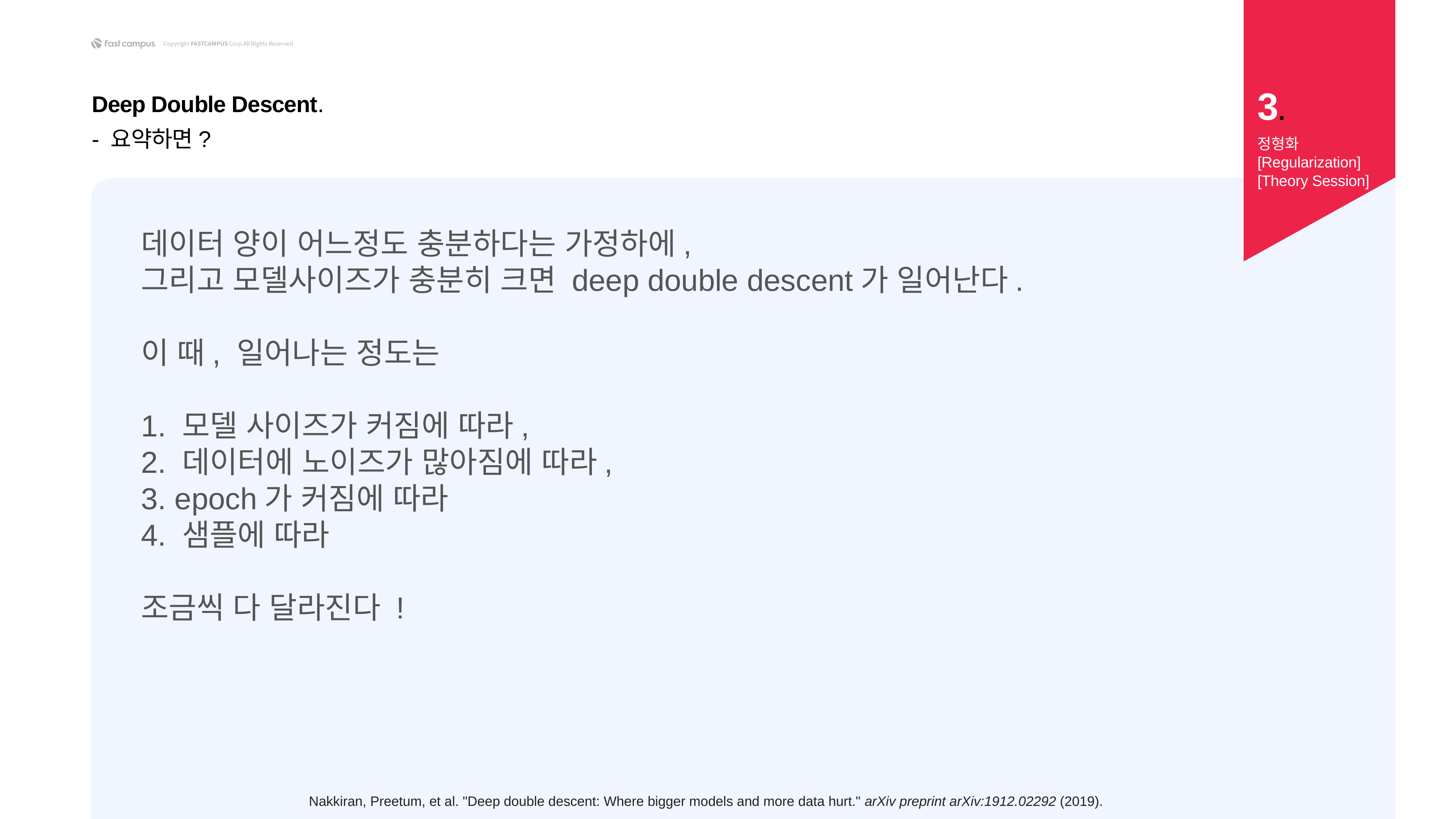

3.
Deep Double Descent.
- 요약하면?
정형화 [Regularization]
[Theory Session]
데이터 양이 어느정도 충분하다는 가정하에,
그리고 모델사이즈가 충분히 크면 deep double descent가 일어난다.

이 때, 일어나는 정도는
1. 모델 사이즈가 커짐에 따라,
2. 데이터에 노이즈가 많아짐에 따라,
3. epoch가 커짐에 따라
4. 샘플에 따라

조금씩 다 달라진다 !
Nakkiran, Preetum, et al. "Deep double descent: Where bigger models and more data hurt." arXiv preprint arXiv:1912.02292 (2019).